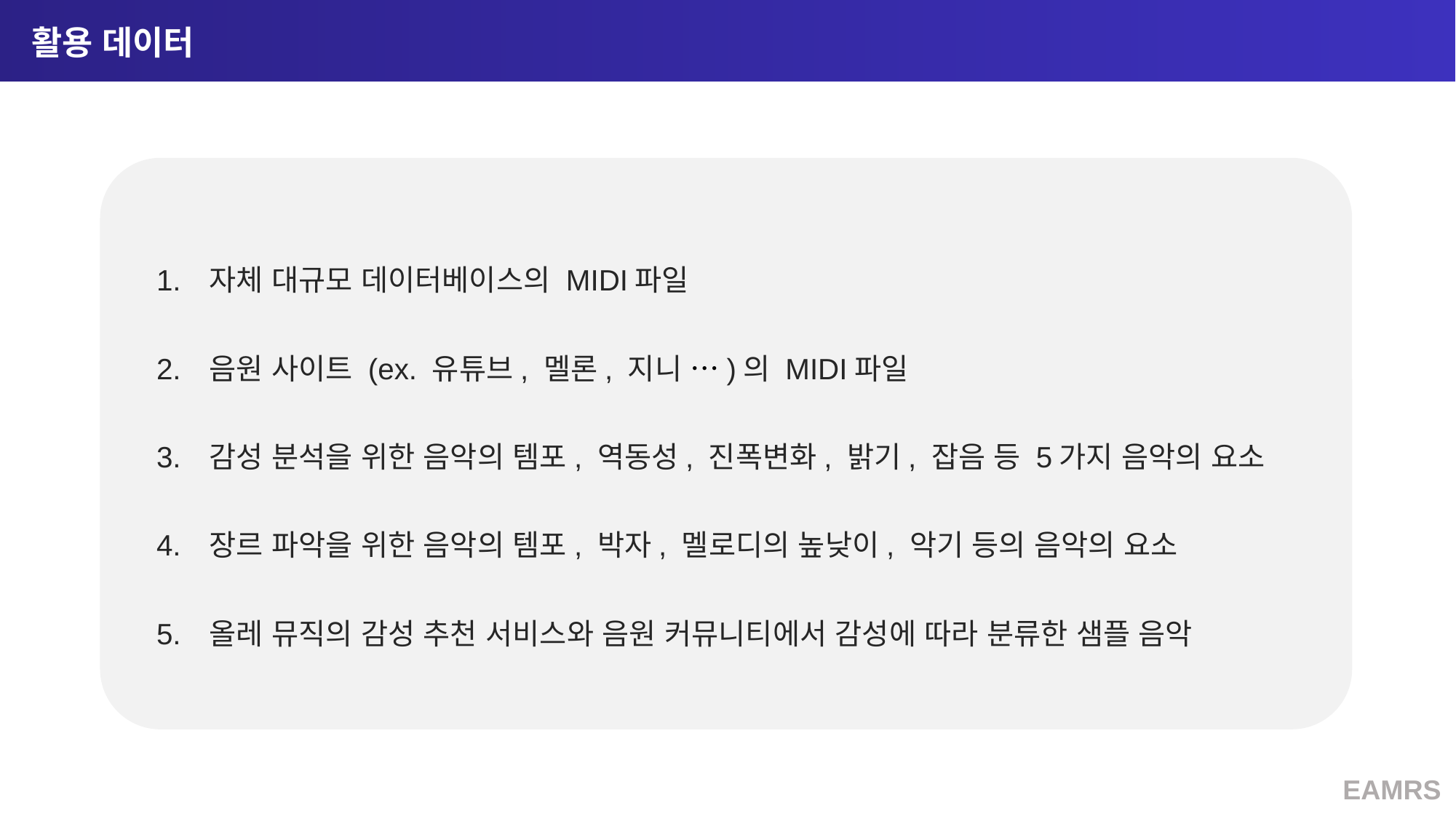

# 활용 데이터

자체 대규모 데이터베이스의 MIDI파일
음원 사이트 (ex. 유튜브, 멜론, 지니 …)의 MIDI파일
감성 분석을 위한 음악의 템포, 역동성, 진폭변화, 밝기, 잡음 등 5가지 음악의 요소
장르 파악을 위한 음악의 템포, 박자, 멜로디의 높낮이, 악기 등의 음악의 요소
올레 뮤직의 감성 추천 서비스와 음원 커뮤니티에서 감성에 따라 분류한 샘플 음악